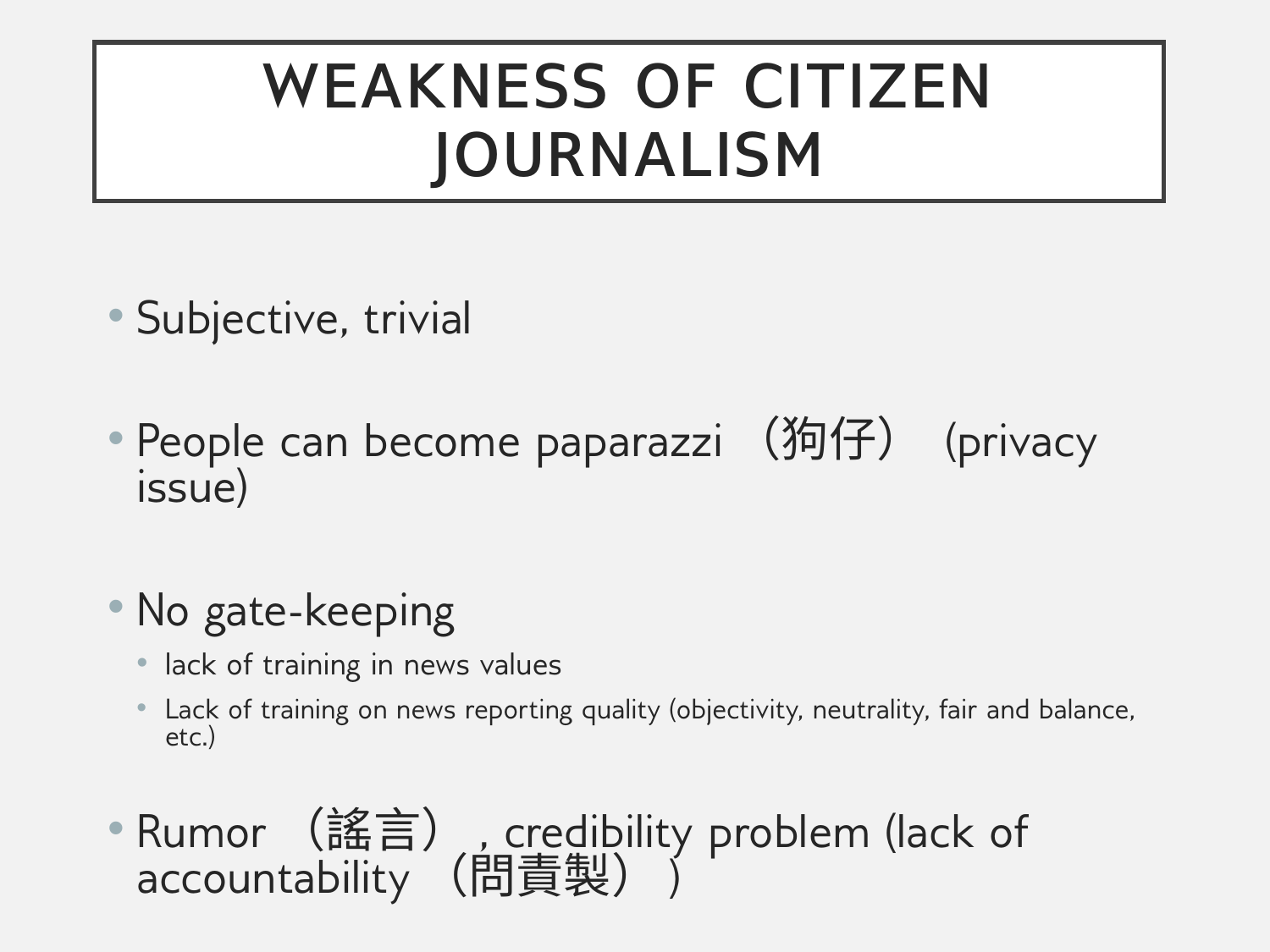

# Weakness of Citizen Journalism

Subjective, trivial

People can become paparazzi（狗仔） (privacy issue)

No gate-keeping
lack of training in news values
Lack of training on news reporting quality (objectivity, neutrality, fair and balance, etc.)

Rumor（謠言）, credibility problem (lack of accountability（問責製）)